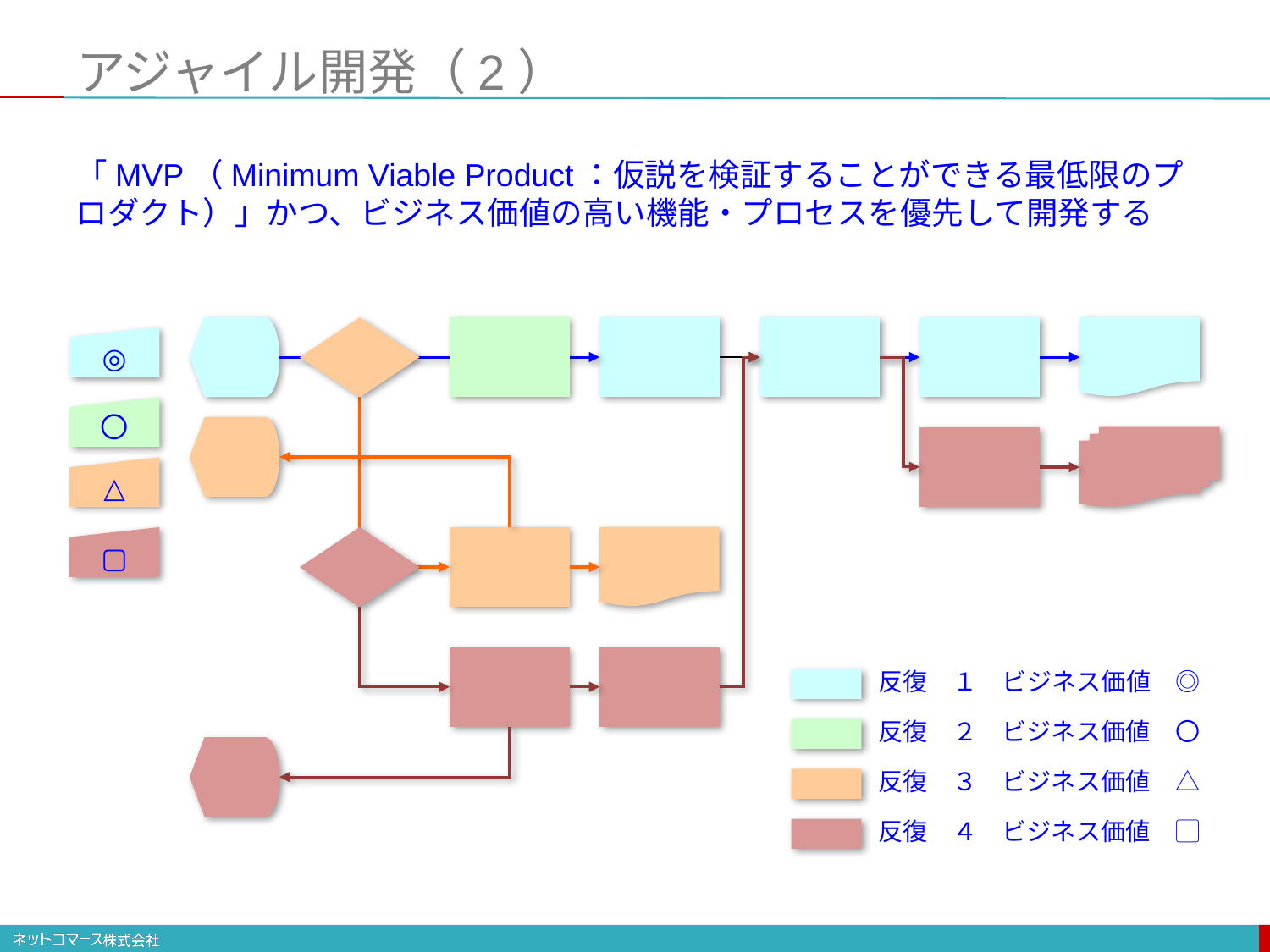

アジャイル開発（2）
「MVP（Minimum Viable Product：仮説を検証することができる最低限のプロダクト）」かつ、ビジネス価値の高い機能・プロセスを優先して開発する

◎
〇

△
▢

反復　１　ビジネス価値　◎

反復　２　ビジネス価値　〇

反復　３　ビジネス価値　△

反復　４　ビジネス価値　▢